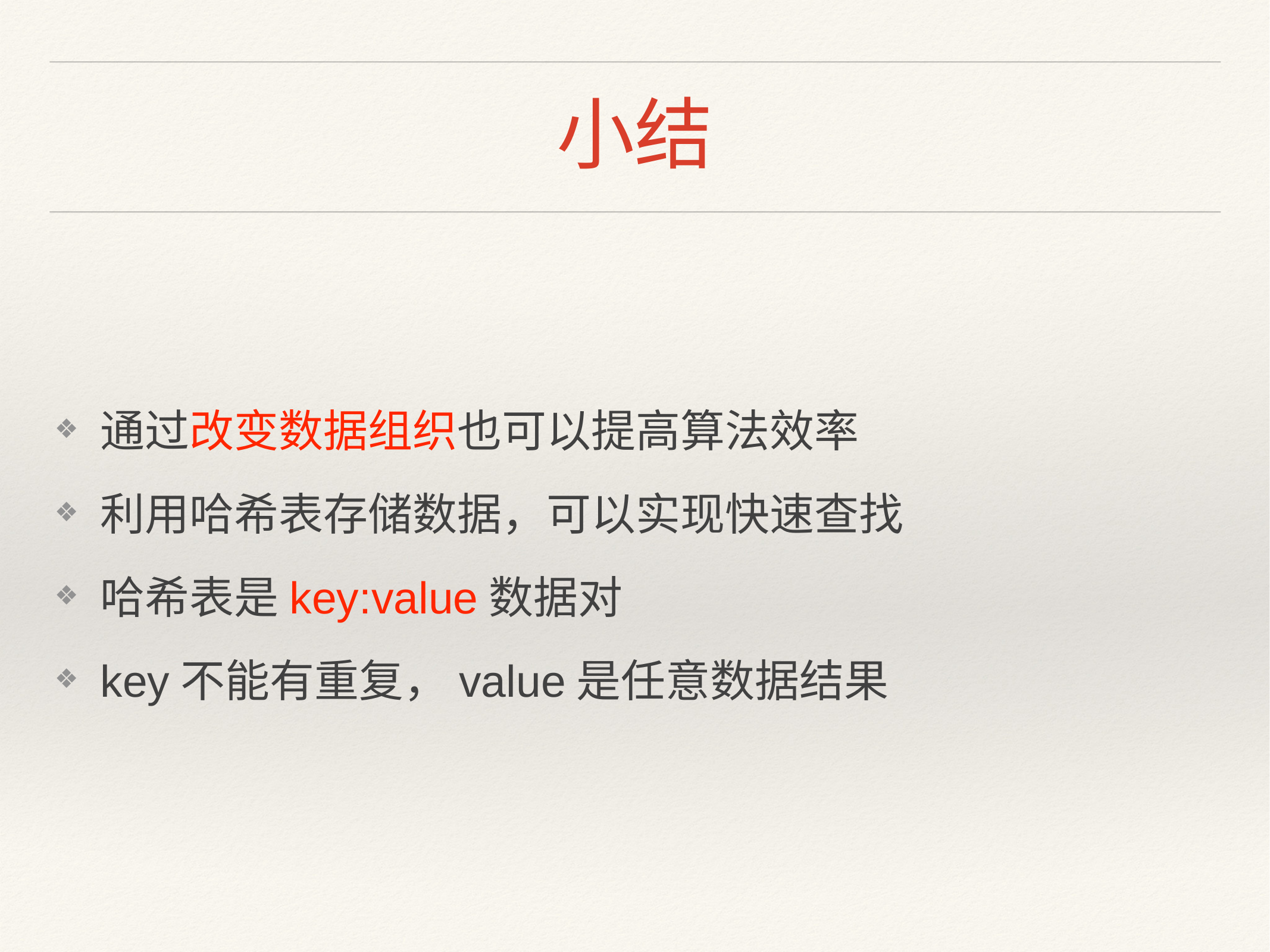

# 小结
通过改变数据组织也可以提高算法效率
利用哈希表存储数据，可以实现快速查找
哈希表是key:value数据对
key不能有重复，value是任意数据结果